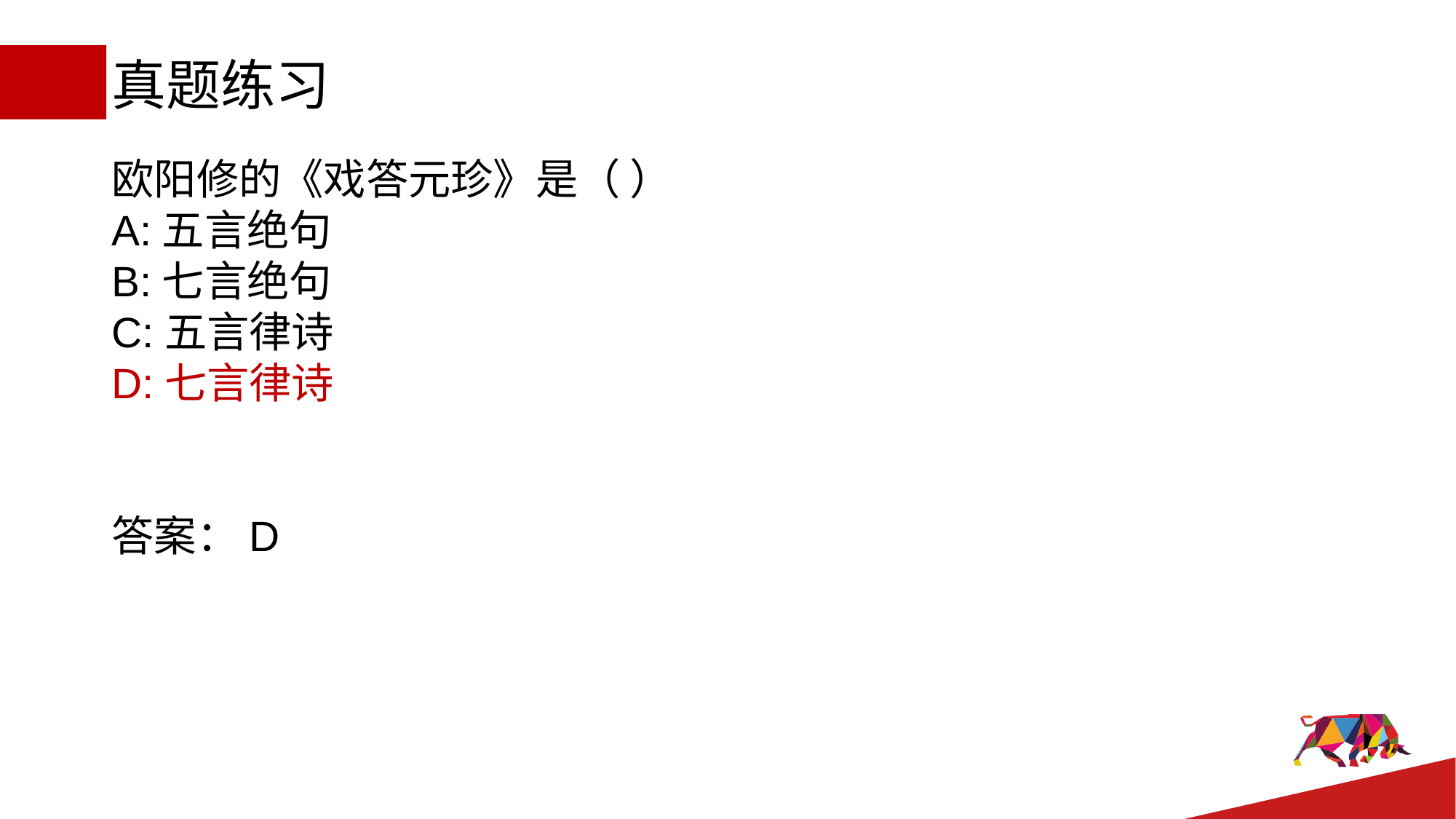

# 真题练习
欧阳修的《戏答元珍》是（ ）
A:五言绝句
B:七言绝句
C:五言律诗
D:七言律诗

答案：D